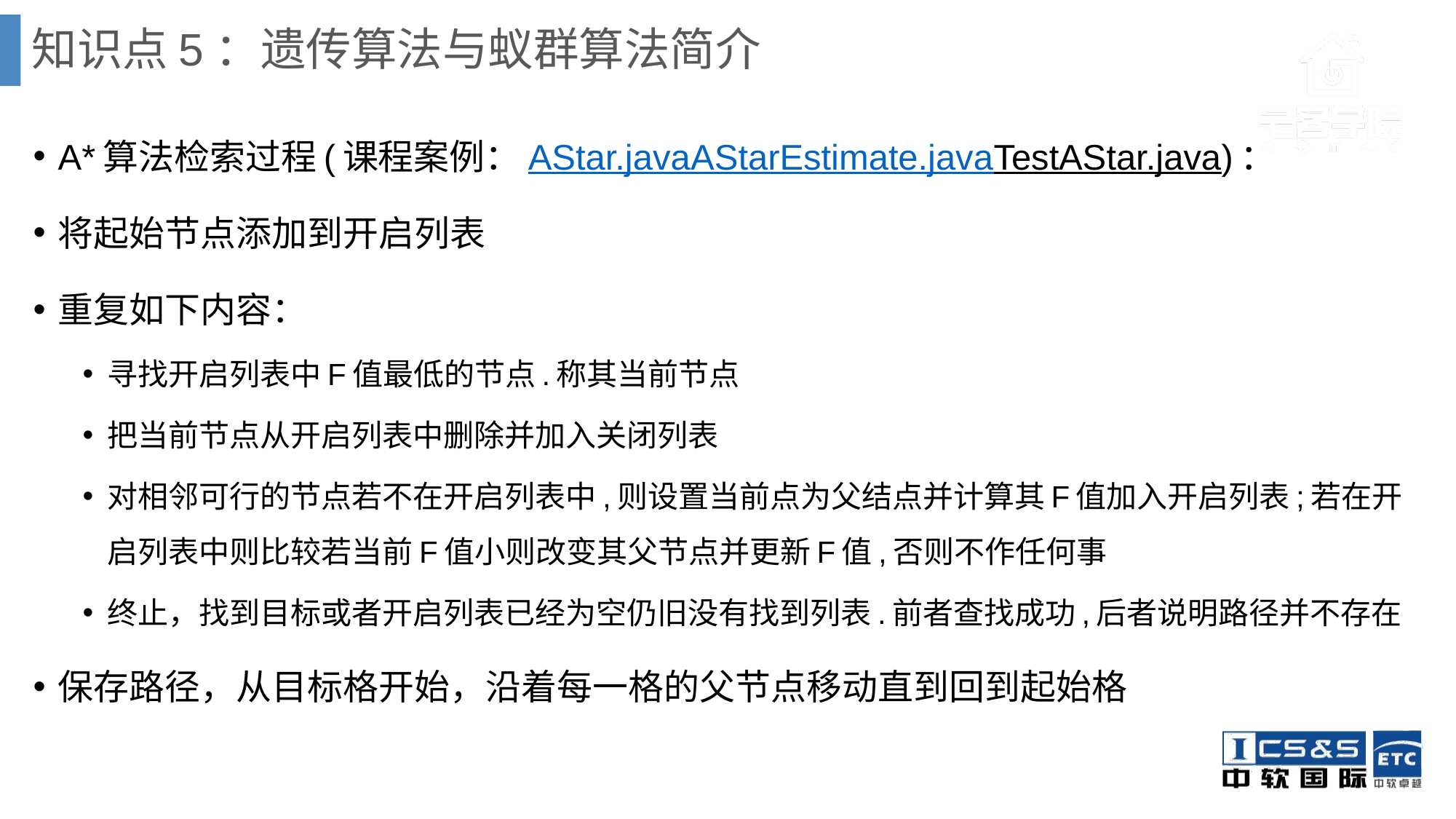

# 知识点5：遗传算法与蚁群算法简介
A*算法检索过程(课程案例：AStar.javaAStarEstimate.javaTestAStar.java)：
将起始节点添加到开启列表
重复如下内容：
寻找开启列表中F值最低的节点.称其当前节点
把当前节点从开启列表中删除并加入关闭列表
对相邻可行的节点若不在开启列表中,则设置当前点为父结点并计算其F值加入开启列表;若在开启列表中则比较若当前F值小则改变其父节点并更新F值,否则不作任何事
终止，找到目标或者开启列表已经为空仍旧没有找到列表.前者查找成功,后者说明路径并不存在
保存路径，从目标格开始，沿着每一格的父节点移动直到回到起始格